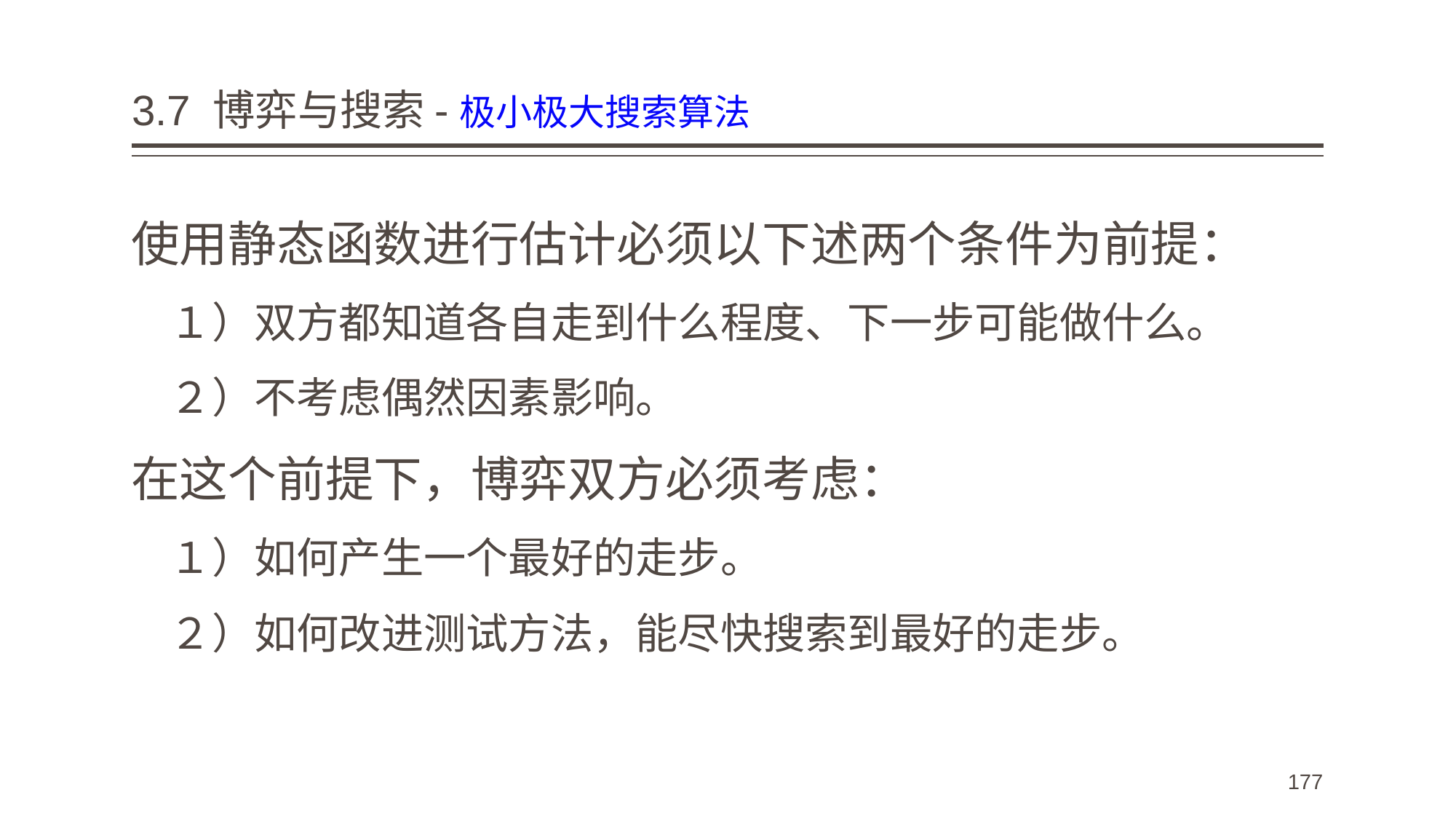

# 3.7 博弈与搜索-极小极大搜索算法
使用静态函数进行估计必须以下述两个条件为前提：
   １）双方都知道各自走到什么程度、下一步可能做什么。
   ２）不考虑偶然因素影响。
在这个前提下，博弈双方必须考虑：
   １）如何产生一个最好的走步。
   ２）如何改进测试方法，能尽快搜索到最好的走步。
177